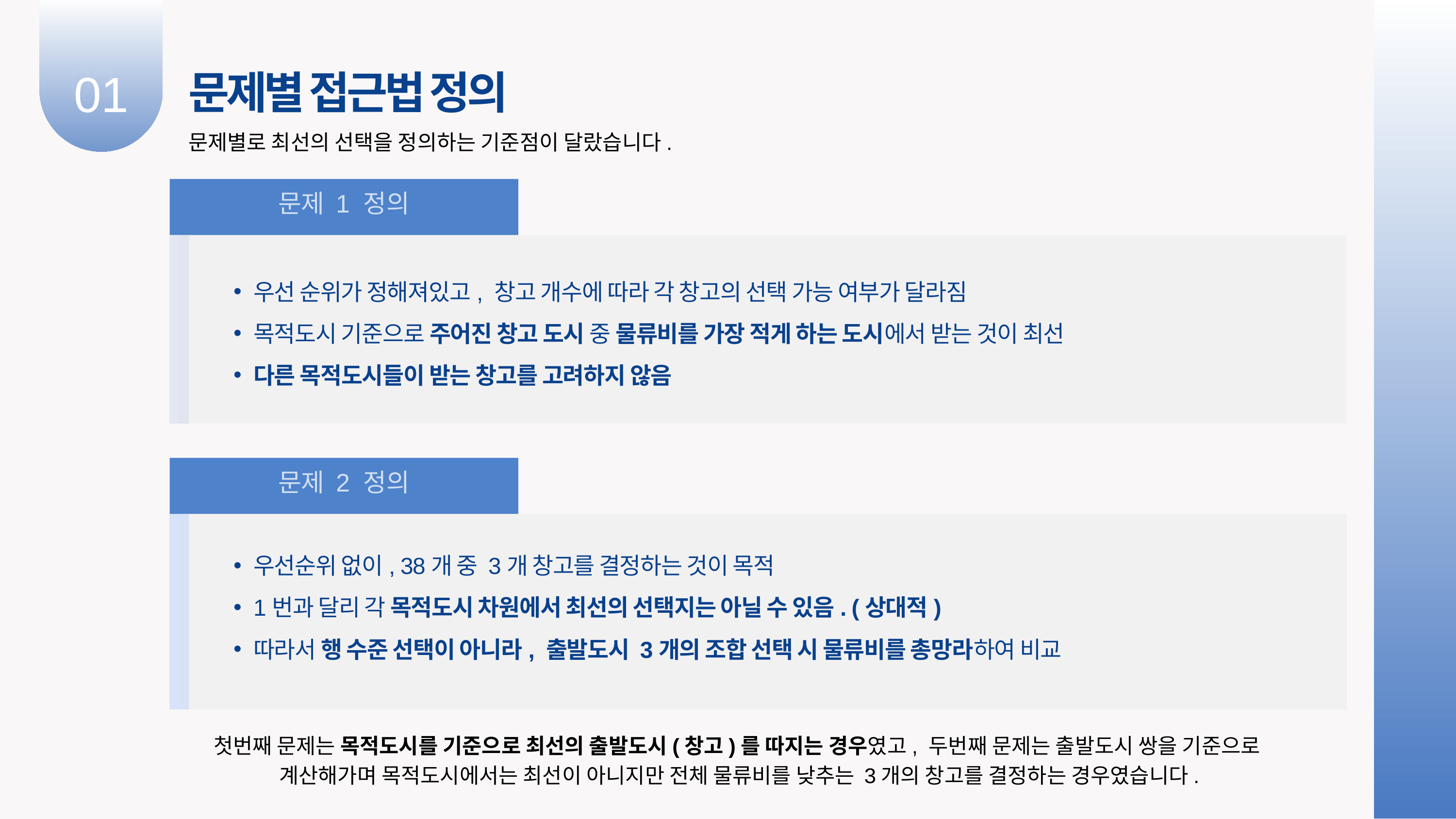

03
01
문제별 접근법 정의
문제별로 최선의 선택을 정의하는 기준점이 달랐습니다.

문제 1 정의

우선 순위가 정해져있고, 창고 개수에 따라 각 창고의 선택 가능 여부가 달라짐
목적도시 기준으로 주어진 창고 도시 중 물류비를 가장 적게 하는 도시에서 받는 것이 최선
다른 목적도시들이 받는 창고를 고려하지 않음

문제 2 정의

우선순위 없이, 38개 중 3개 창고를 결정하는 것이 목적
1번과 달리 각 목적도시 차원에서 최선의 선택지는 아닐 수 있음. (상대적)
따라서 행 수준 선택이 아니라, 출발도시 3개의 조합 선택 시 물류비를 총망라하여 비교
첫번째 문제는 목적도시를 기준으로 최선의 출발도시(창고)를 따지는 경우였고, 두번째 문제는 출발도시 쌍을 기준으로
계산해가며 목적도시에서는 최선이 아니지만 전체 물류비를 낮추는 3개의 창고를 결정하는 경우였습니다.